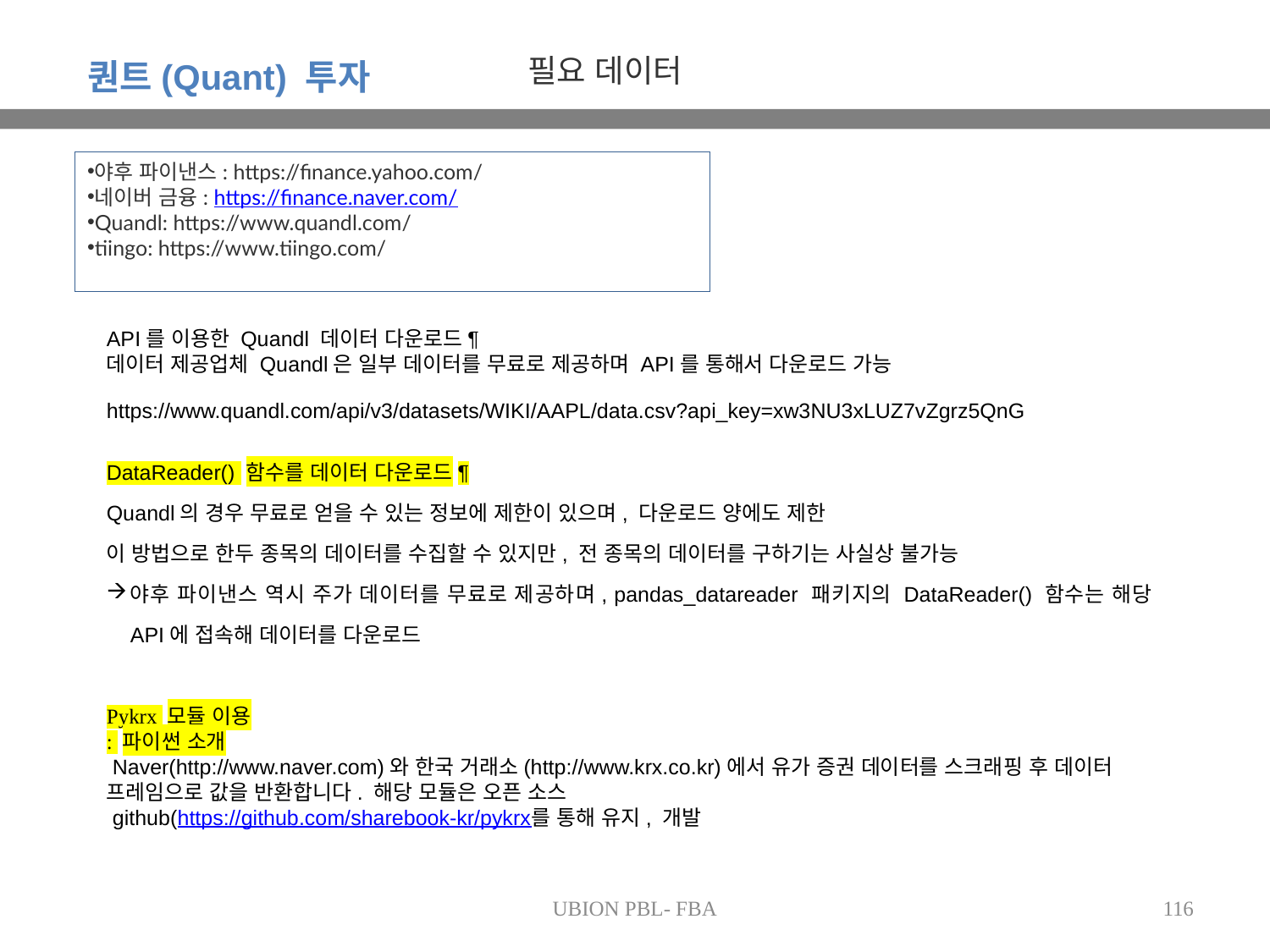

필요 데이터
퀀트(Quant) 투자

야후 파이낸스: https://finance.yahoo.com/
네이버 금융: https://finance.naver.com/
Quandl: https://www.quandl.com/
tiingo: https://www.tiingo.com/

API를 이용한 Quandl 데이터 다운로드¶
데이터 제공업체 Quandl은 일부 데이터를 무료로 제공하며 API를 통해서 다운로드 가능
https://www.quandl.com/api/v3/datasets/WIKI/AAPL/data.csv?api_key=xw3NU3xLUZ7vZgrz5QnG
DataReader() 함수를 데이터 다운로드¶
Quandl의 경우 무료로 얻을 수 있는 정보에 제한이 있으며, 다운로드 양에도 제한
이 방법으로 한두 종목의 데이터를 수집할 수 있지만, 전 종목의 데이터를 구하기는 사실상 불가능
야후 파이낸스 역시 주가 데이터를 무료로 제공하며, pandas_datareader 패키지의 DataReader() 함수는 해당 API에 접속해 데이터를 다운로드

Pykrx 모듈 이용
: 파이썬 소개
 Naver(http://www.naver.com)와 한국 거래소(http://www.krx.co.kr)에서 유가 증권 데이터를 스크래핑 후 데이터 프레임으로 값을 반환합니다. 해당 모듈은 오픈 소스
 github(https://github.com/sharebook-kr/pykrx를 통해 유지, 개발

UBION PBL- FBA
116